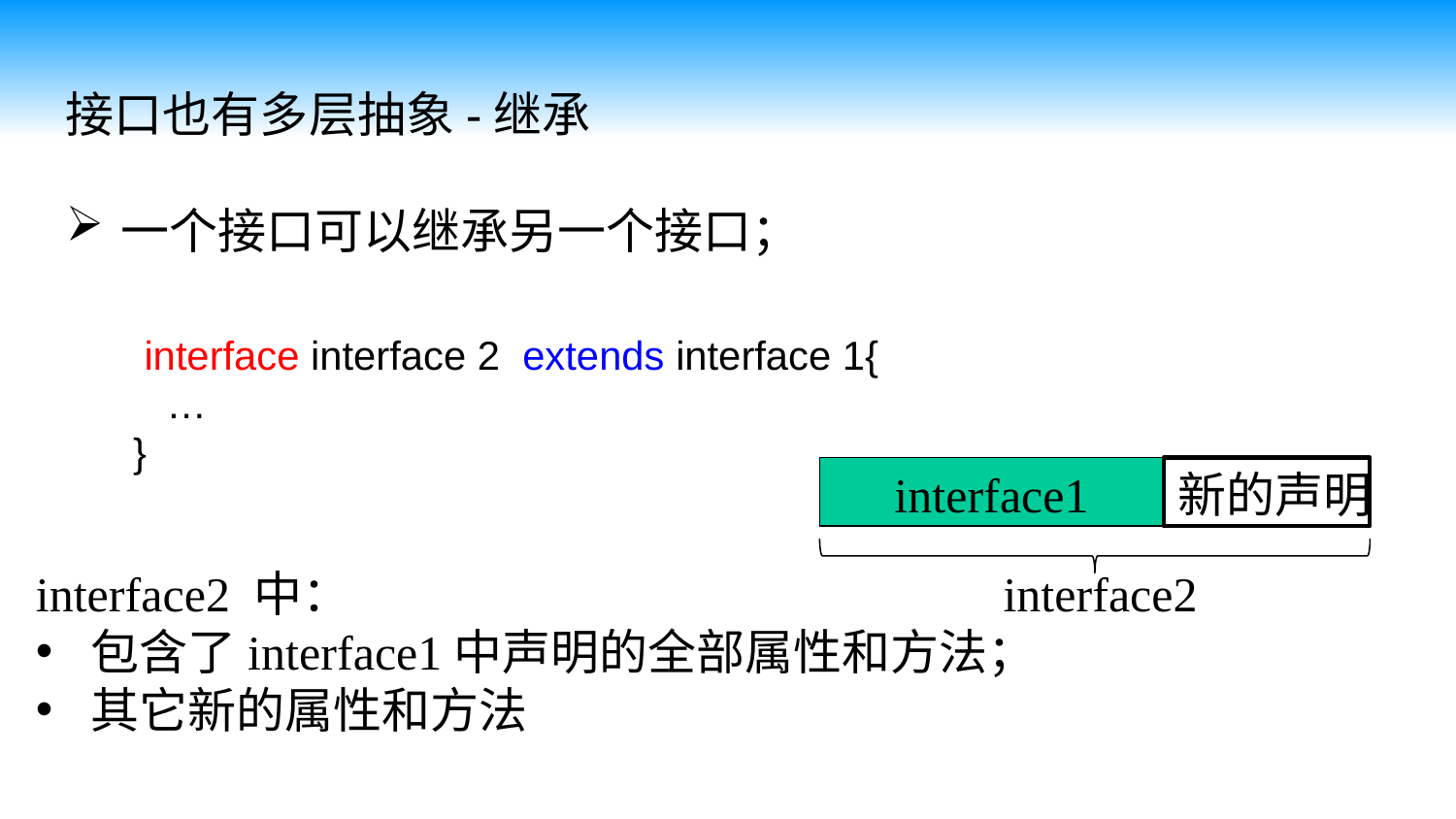

接口也有多层抽象-继承

一个接口可以继承另一个接口；

 interface interface 2  extends interface 1{
   …
}
interface1
新的声明
interface2 中：
包含了interface1中声明的全部属性和方法；
其它新的属性和方法

interface2